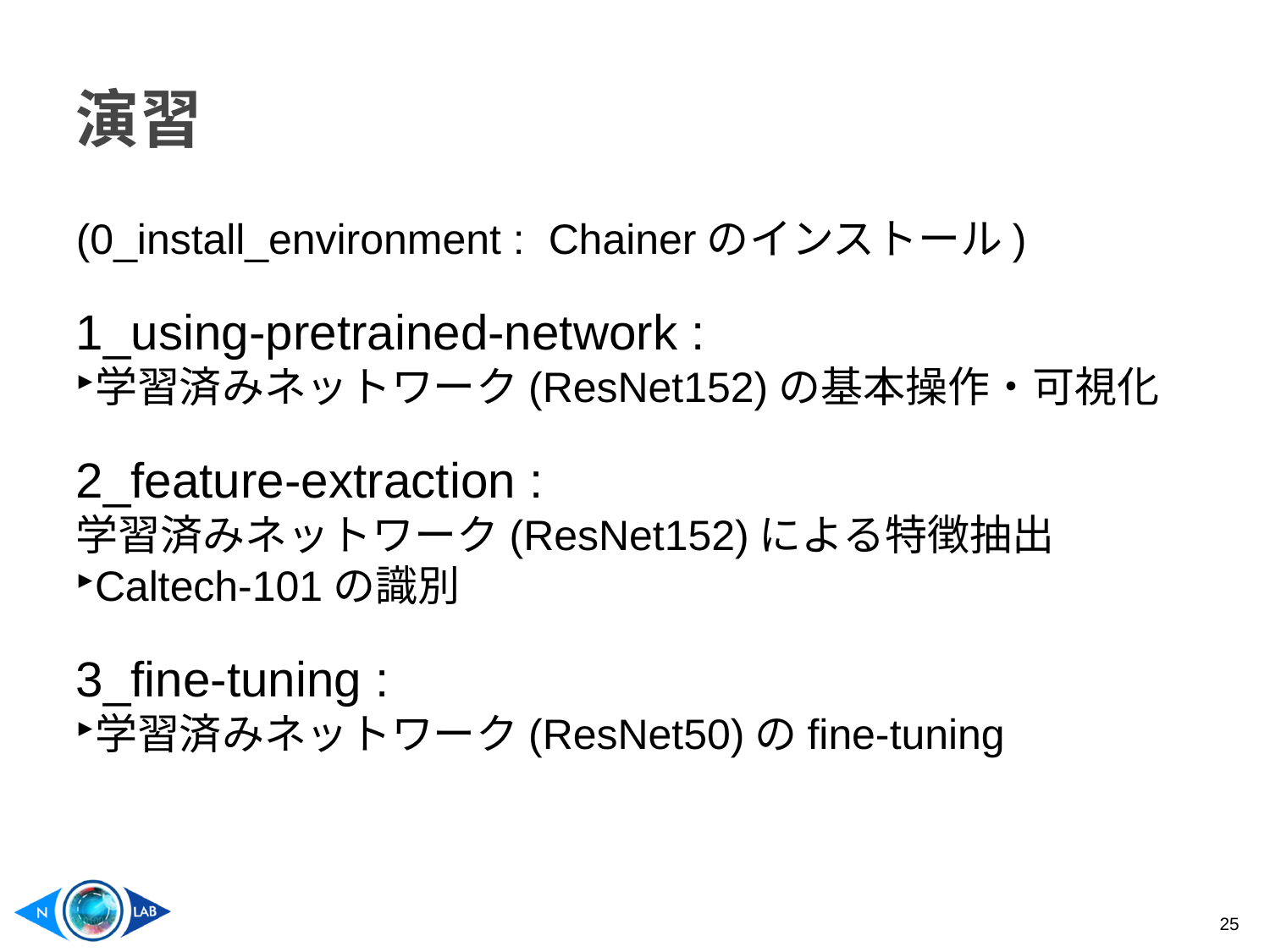

演習
(0_install_environment :  Chainerのインストール)

1_using-pretrained-network :
学習済みネットワーク(ResNet152)の基本操作・可視化

2_feature-extraction :
学習済みネットワーク(ResNet152)による特徴抽出
Caltech-101の識別

3_fine-tuning :
学習済みネットワーク(ResNet50)のfine-tuning
25